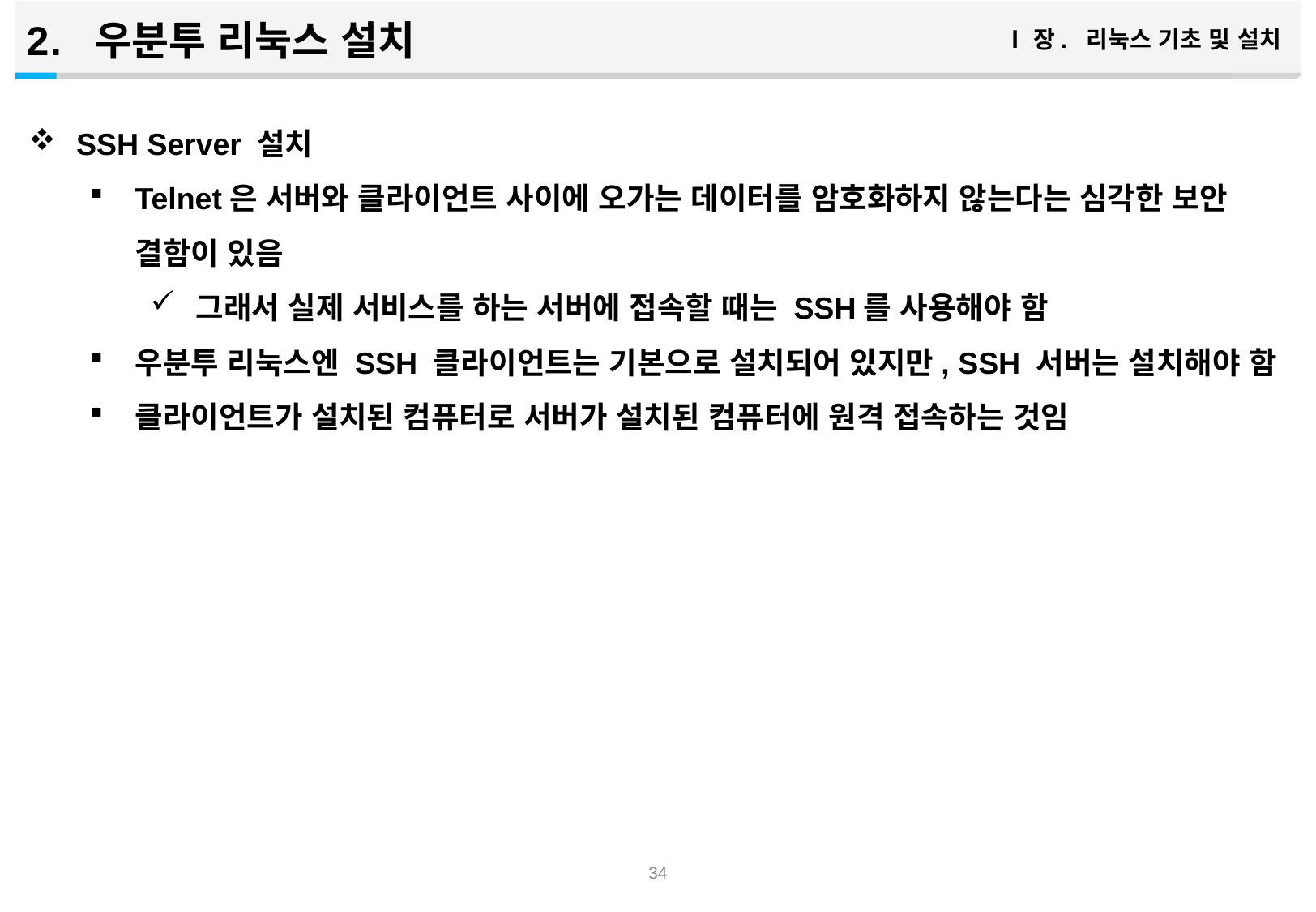

우분투 리눅스 설치
Ⅰ장.  리눅스 기초 및 설치
SSH Server 설치
Telnet은 서버와 클라이언트 사이에 오가는 데이터를 암호화하지 않는다는 심각한 보안 결함이 있음
그래서 실제 서비스를 하는 서버에 접속할 때는 SSH를 사용해야 함
우분투 리눅스엔 SSH 클라이언트는 기본으로 설치되어 있지만, SSH 서버는 설치해야 함
클라이언트가 설치된 컴퓨터로 서버가 설치된 컴퓨터에 원격 접속하는 것임
34